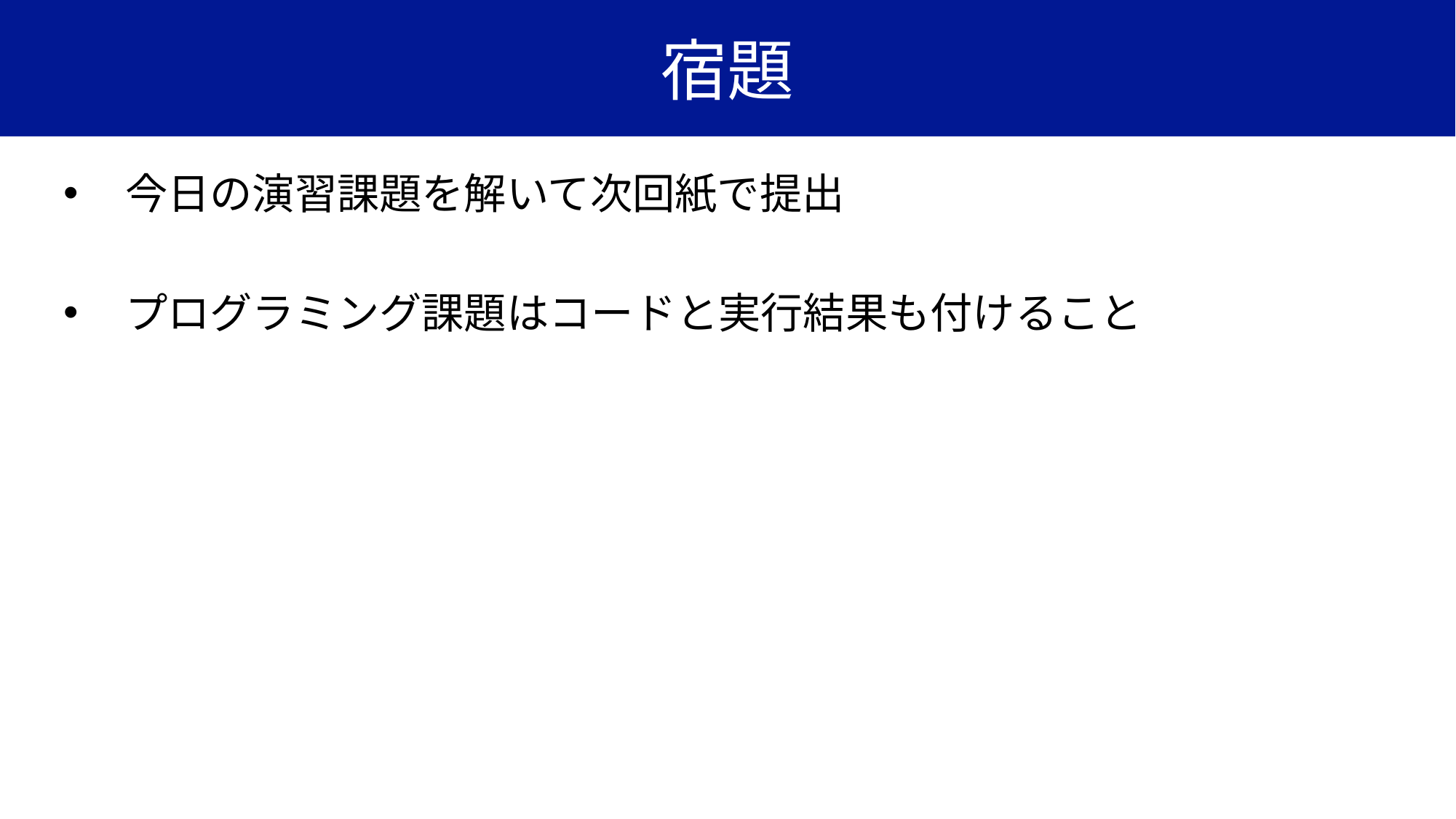

# 宿題
今日の演習課題を解いて次回紙で提出

プログラミング課題はコードと実行結果も付けること